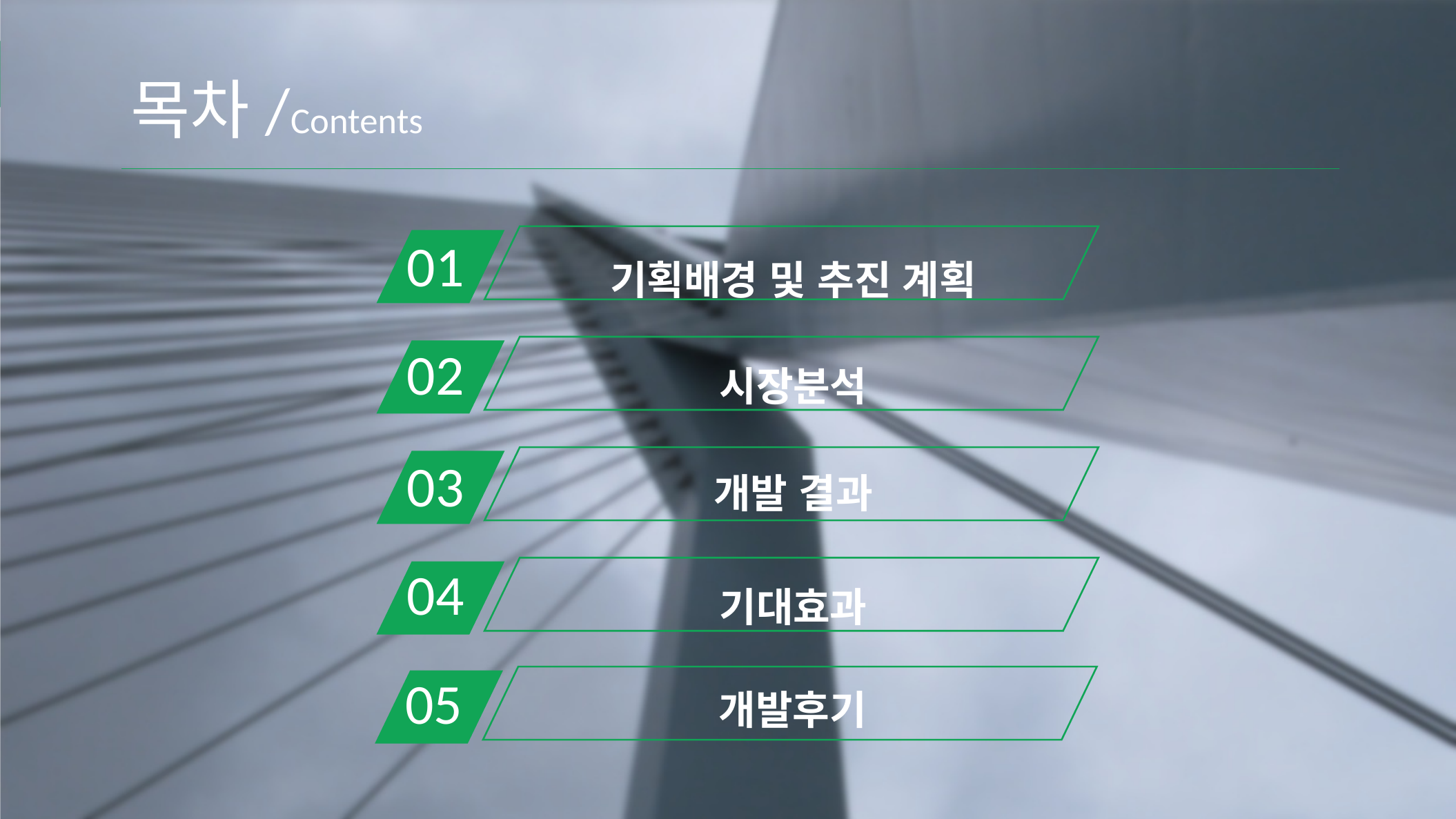

목차/Contents
기획배경 및 추진 계획

01

시장분석

02

개발 결과

03

기대효과

04

개발후기

05